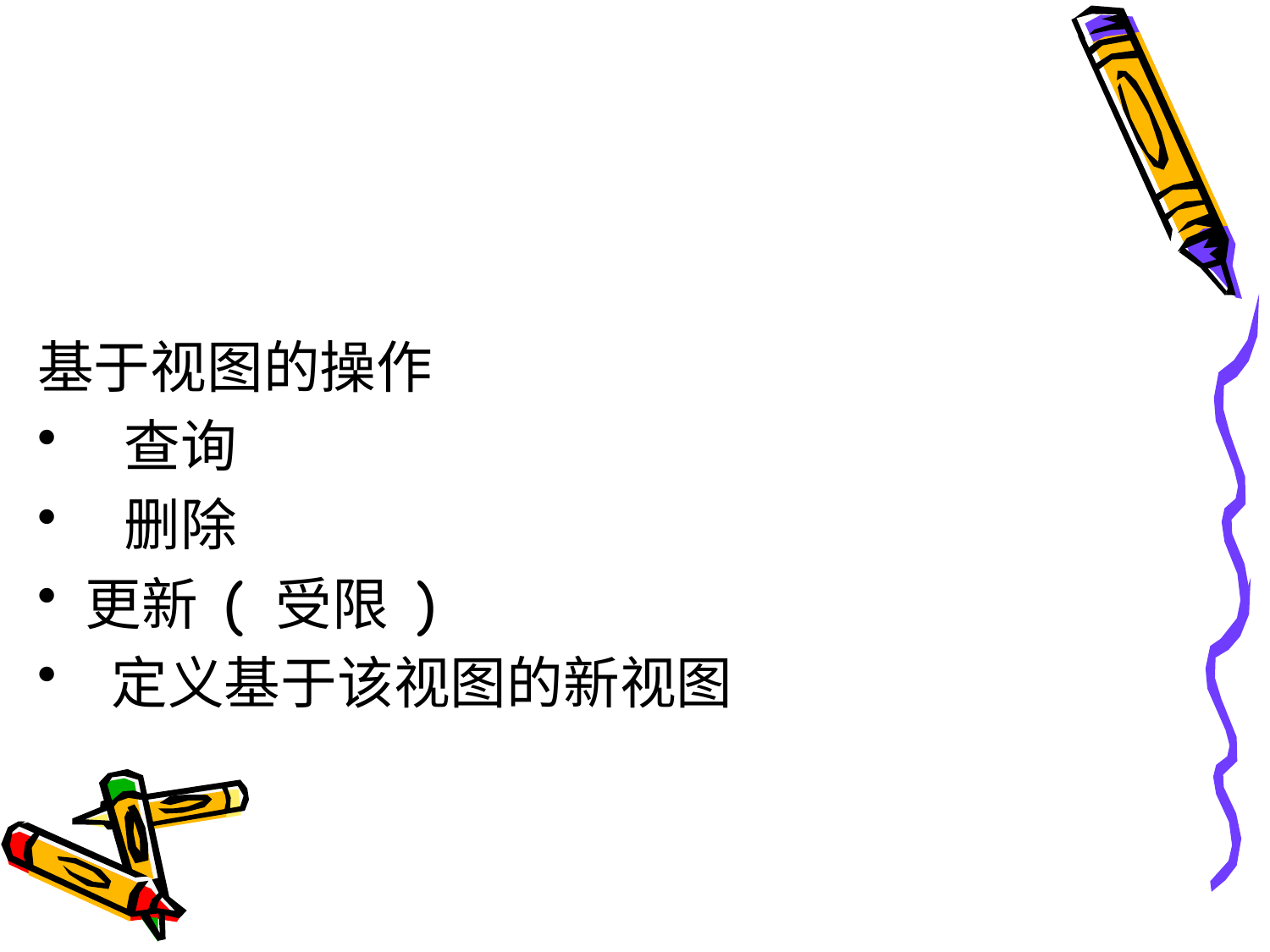

#

基于视图的操作
  查询
  删除
更新 ( 受限 )
 定义基于该视图的新视图